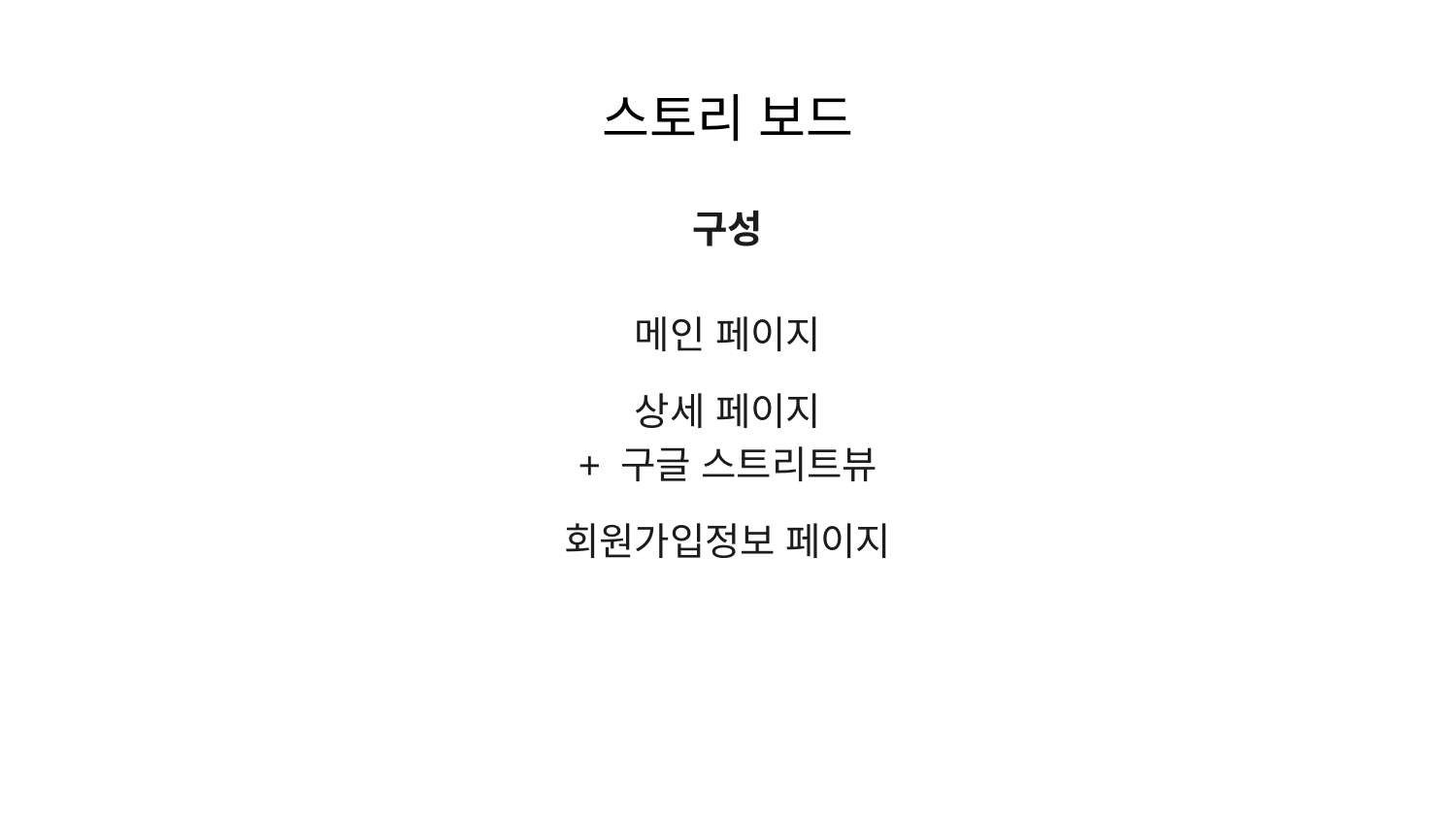

# 스토리 보드

구성
메인 페이지
상세 페이지
+ 구글 스트리트뷰
회원가입정보 페이지